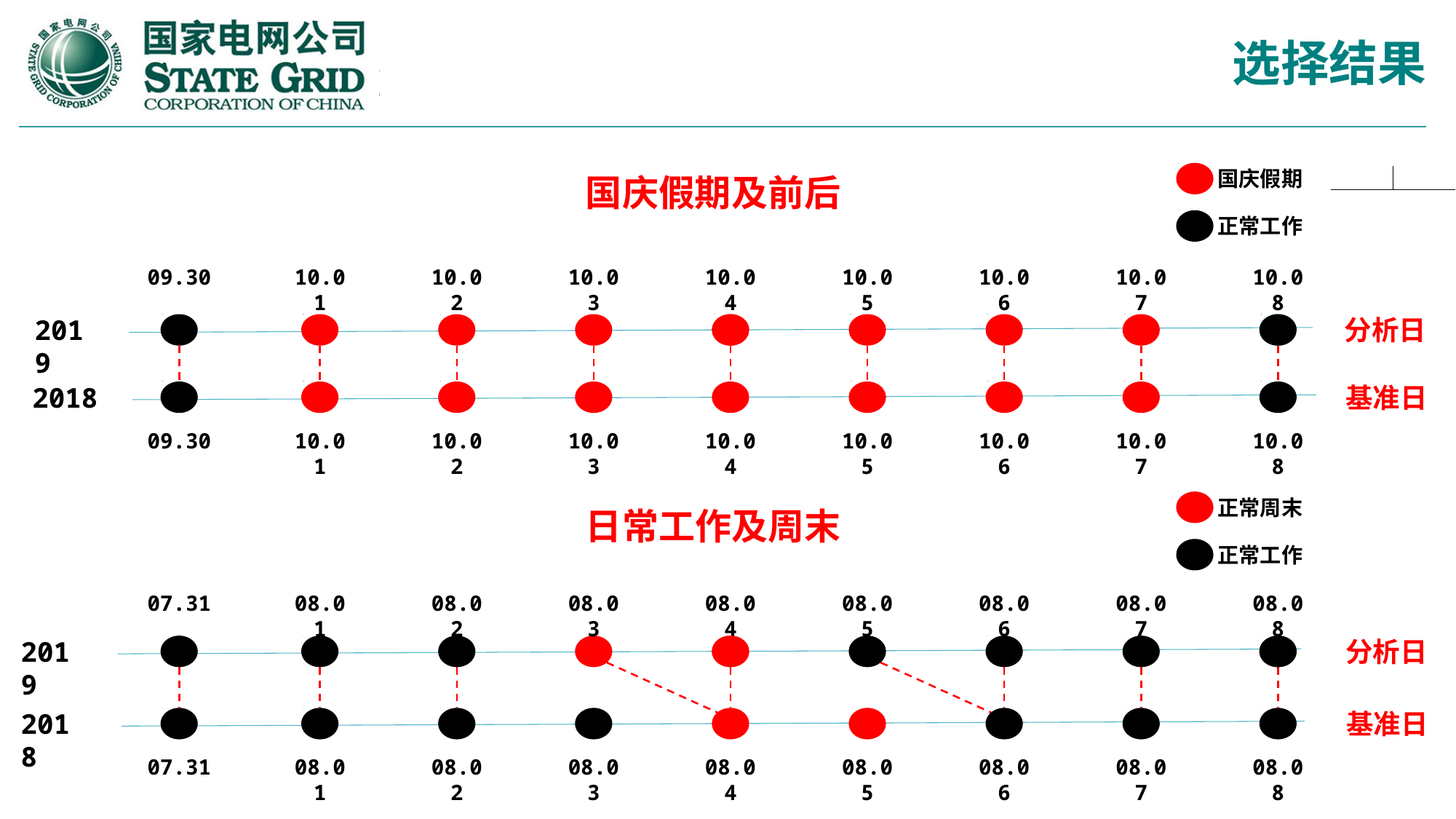

选择结果
国庆假期

国庆假期及前后
正常工作

09.30
10.01
10.02
10.03
10.04
10.05
10.06
10.07
10.08
分析日
2019

基准日
2018

09.30
10.01
10.02
10.03
10.04
10.05
10.06
10.07
10.08
正常周末

日常工作及周末
正常工作

07.31
08.01
08.02
08.03
08.04
08.05
08.06
08.07
08.08
分析日
2019

基准日
2018

07.31
08.01
08.02
08.03
08.04
08.05
08.06
08.07
08.08